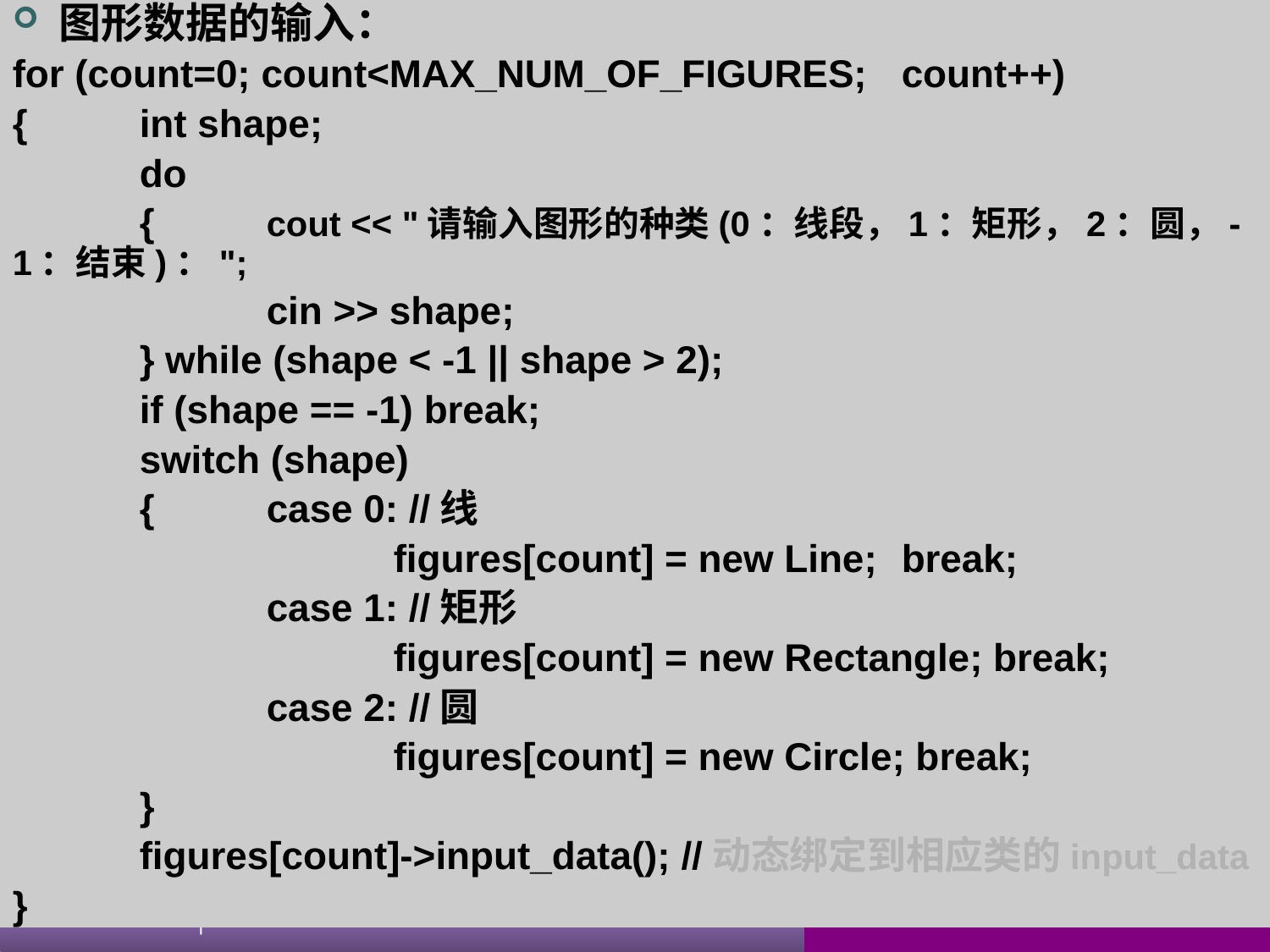

图形数据的输入：
for (count=0; count<MAX_NUM_OF_FIGURES;	count++)
{	int shape;
	do
	{	cout << "请输入图形的种类(0：线段，1：矩形，2：圆，-1：结束)：";
		cin >> shape;
	} while (shape < -1 || shape > 2);
	if (shape == -1) break;
	switch (shape)
	{	case 0: //线
			figures[count] = new Line;	break;
		case 1: //矩形
			figures[count] = new Rectangle; break;
		case 2: //圆
			figures[count] = new Circle; break;
 	}
	figures[count]->input_data(); //动态绑定到相应类的input_data
}